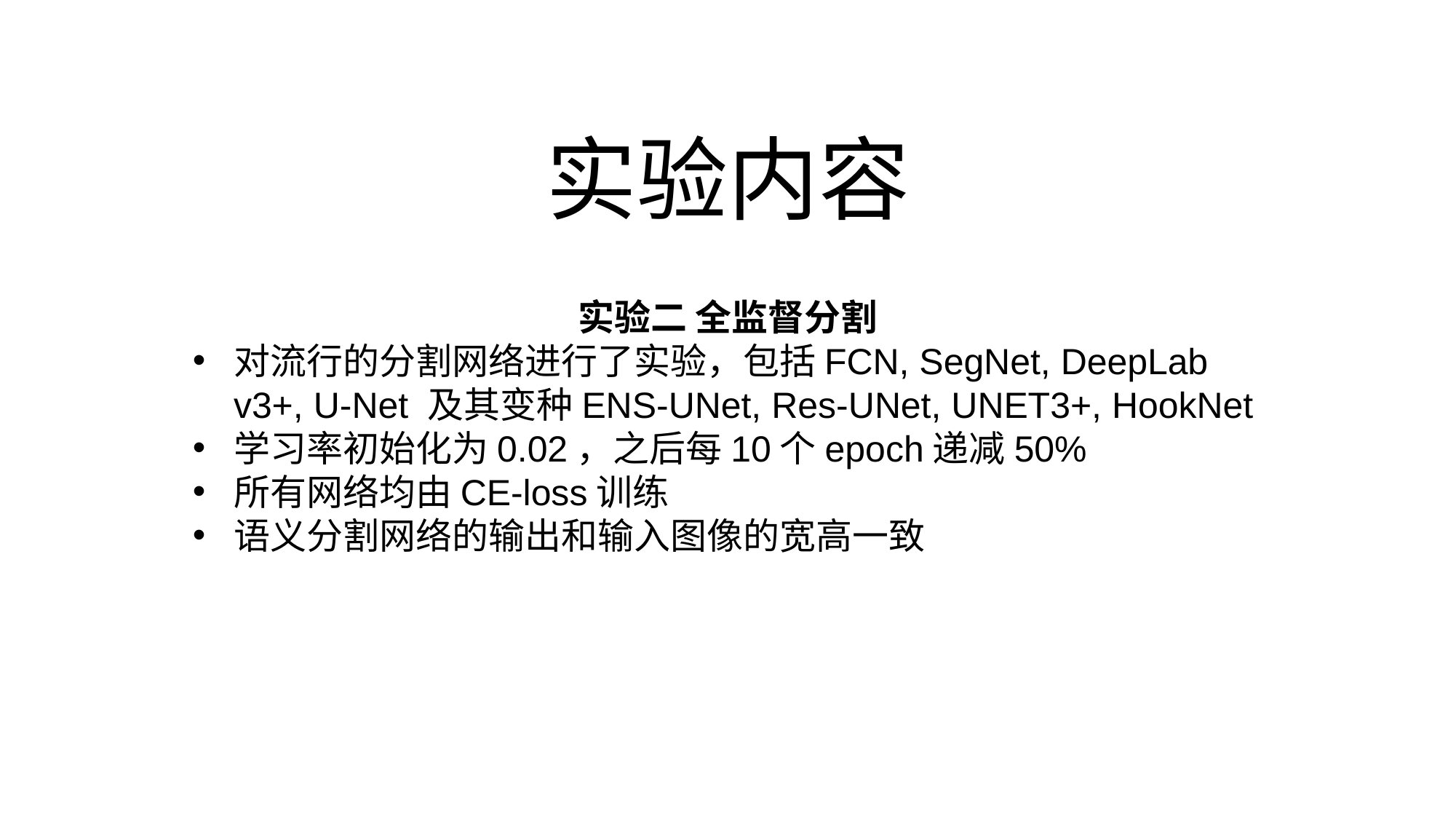

# 实验内容
实验二 全监督分割
对流行的分割网络进行了实验，包括FCN, SegNet, DeepLab v3+, U-Net 及其变种ENS-UNet, Res-UNet, UNET3+, HookNet
学习率初始化为0.02，之后每10个epoch递减50%
所有网络均由CE-loss训练
语义分割网络的输出和输入图像的宽高一致